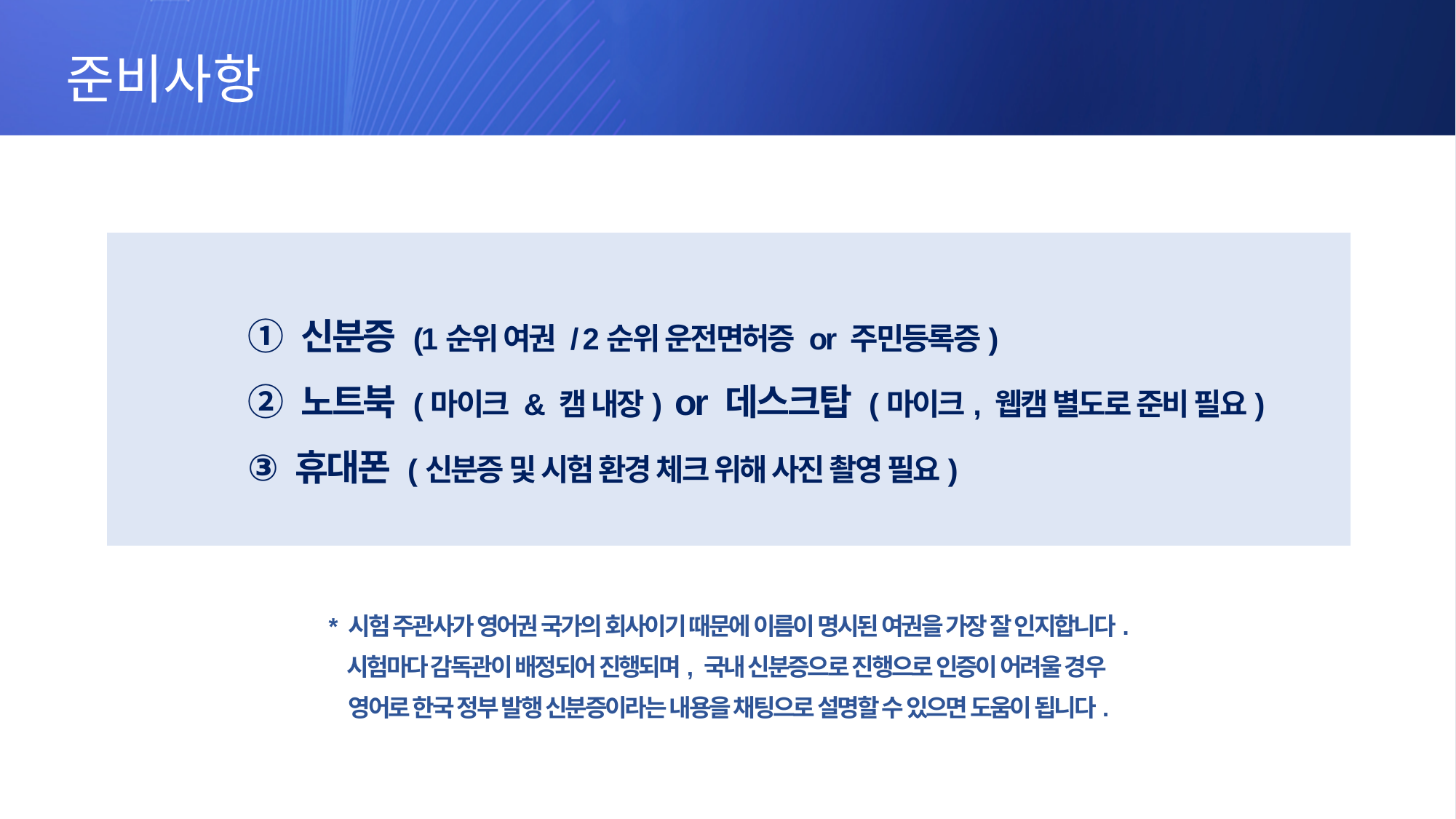

준비사항

① 신분증 (1순위 여권 / 2순위 운전면허증 or 주민등록증)
② 노트북 (마이크 & 캠 내장)  or 데스크탑 (마이크, 웹캠 별도로 준비 필요)
③ 휴대폰 (신분증 및 시험 환경 체크 위해 사진 촬영 필요)
* 시험 주관사가 영어권 국가의 회사이기 때문에 이름이 명시된 여권을 가장 잘 인지합니다.
시험마다 감독관이 배정되어 진행되며, 국내 신분증으로 진행으로 인증이 어려울 경우
영어로 한국 정부 발행 신분증이라는 내용을 채팅으로 설명할 수 있으면 도움이 됩니다.